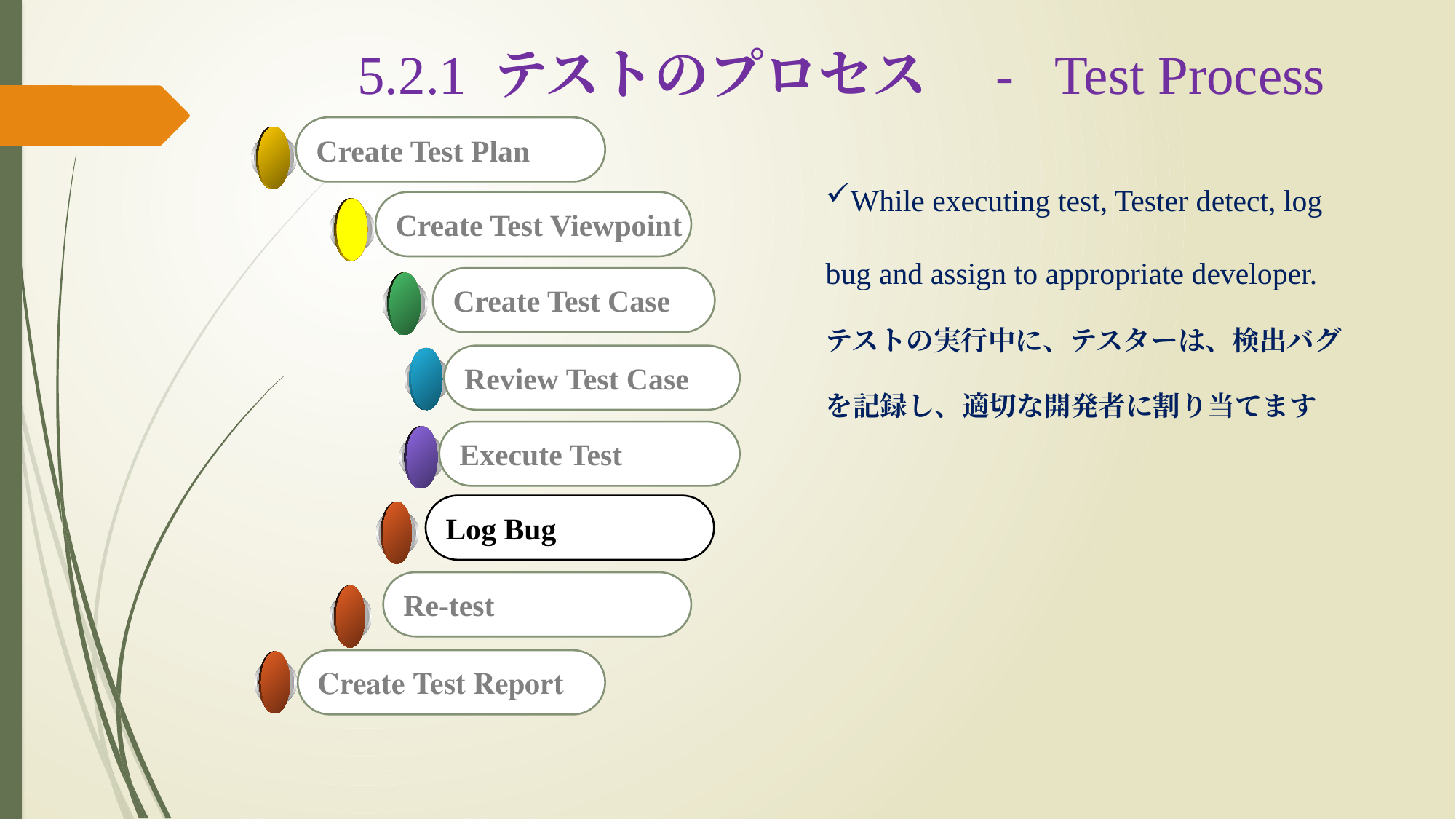

# 5.2.1 テストのプロセス　-   Test Process
Create Test Plan

While executing test, Tester detect, log bug and assign to appropriate developer.
テストの実行中に、テスターは、検出バグを記録し、適切な開発者に割り当てます
Create Test Viewpoint

Create Test Case

Review Test Case

Execute Test

Log Bug

Re-test

Create Test Report